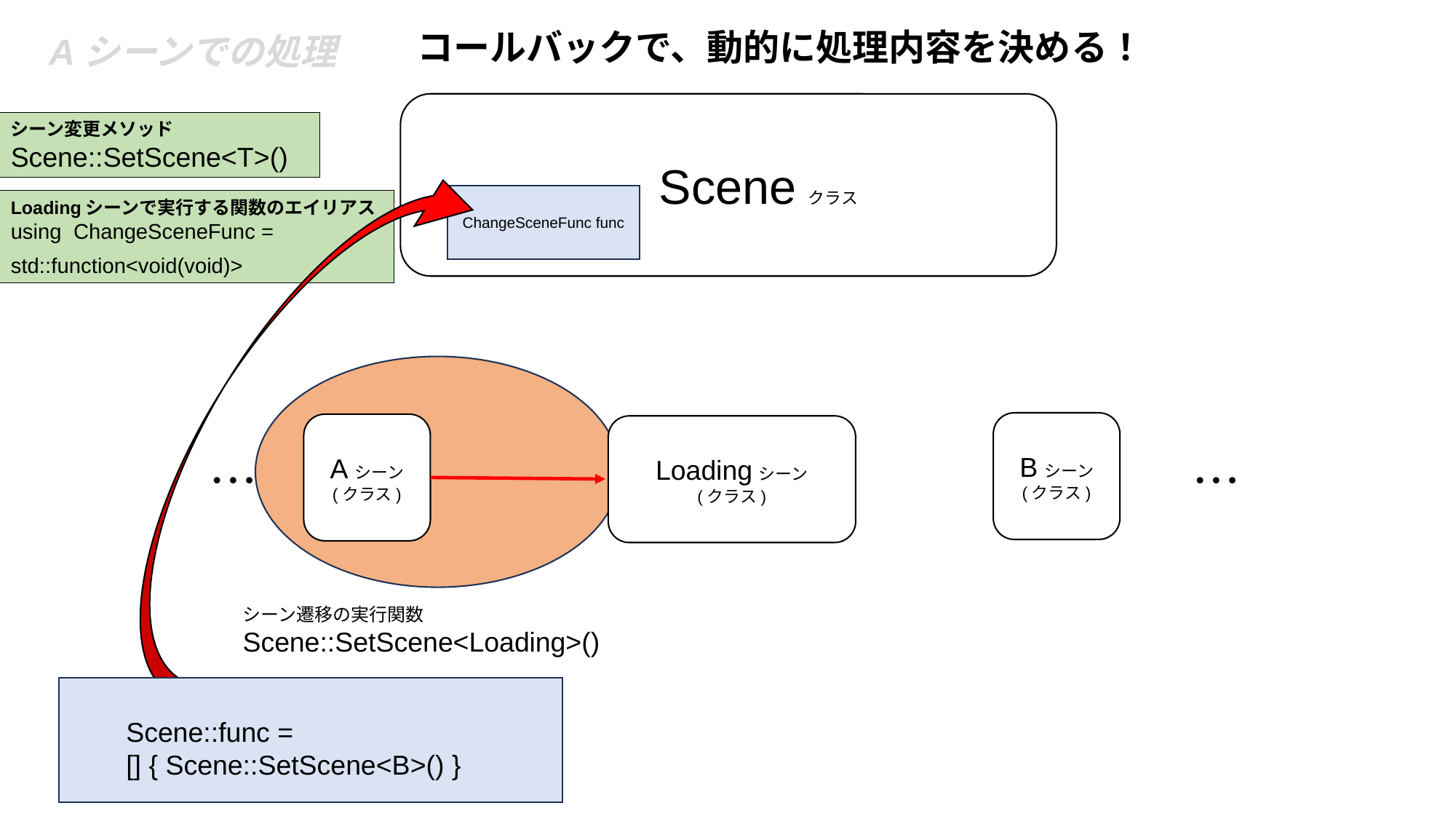

コールバックで、動的に処理内容を決める！
Aシーンでの処理
　Sceneクラス
シーン変更メソッド
Scene::SetScene<T>()
ChangeSceneFunc func
Loadingシーンで実行する関数のエイリアス
using  ChangeSceneFunc =

std::function<void(void)>

Bシーン
(クラス)
Aシーン
(クラス)
Loadingシーン
(クラス)
…　　　　　　　　　　　　　　　　　　　…
シーン遷移の実行関数
Scene::SetScene<Loading>()

Scene::func =
[] { Scene::SetScene<B>() }